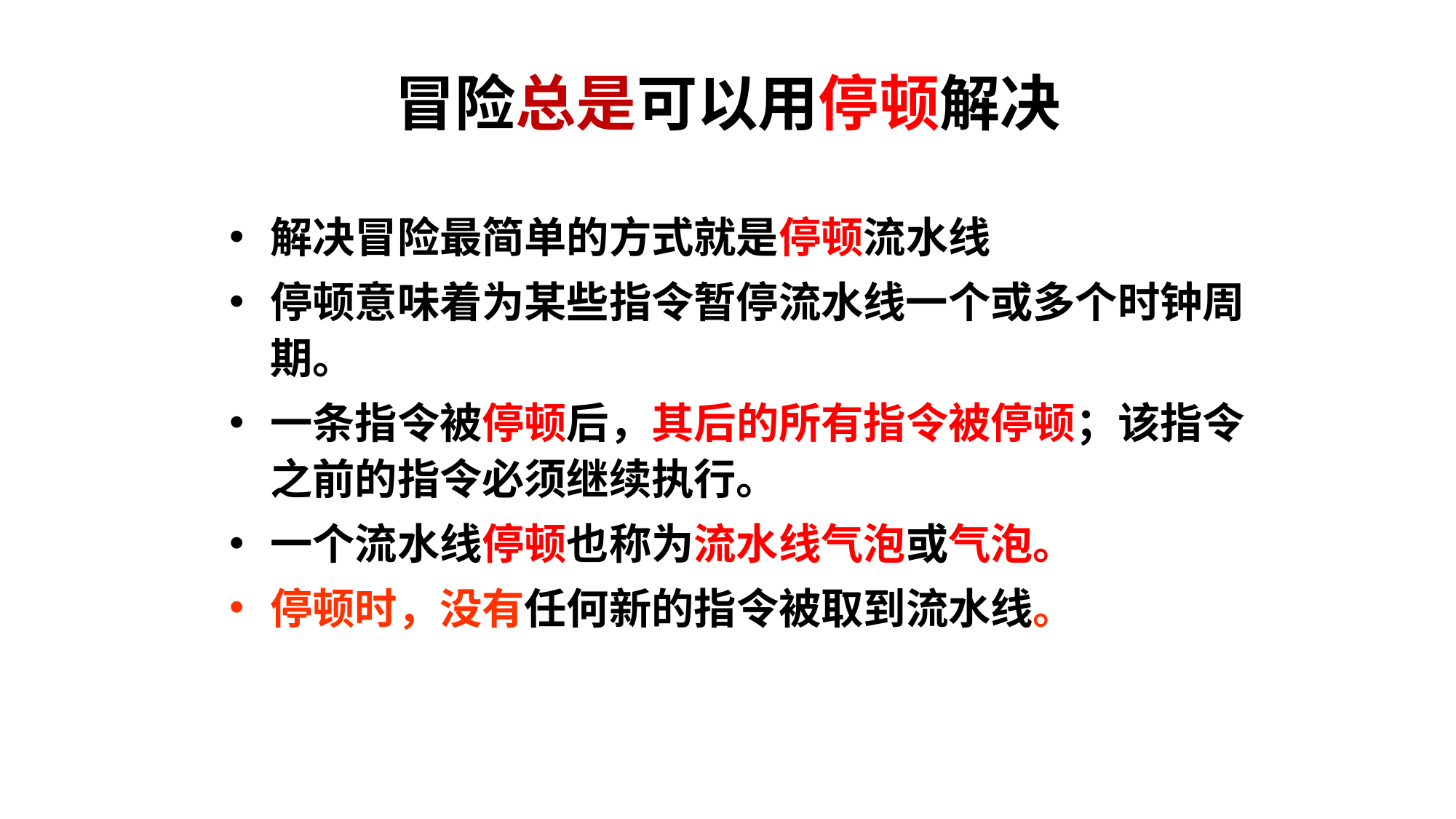

# 冒险总是可以用停顿解决
解决冒险最简单的方式就是停顿流水线
停顿意味着为某些指令暂停流水线一个或多个时钟周期。
一条指令被停顿后，其后的所有指令被停顿；该指令之前的指令必须继续执行。
一个流水线停顿也称为流水线气泡或气泡。
停顿时，没有任何新的指令被取到流水线。
151